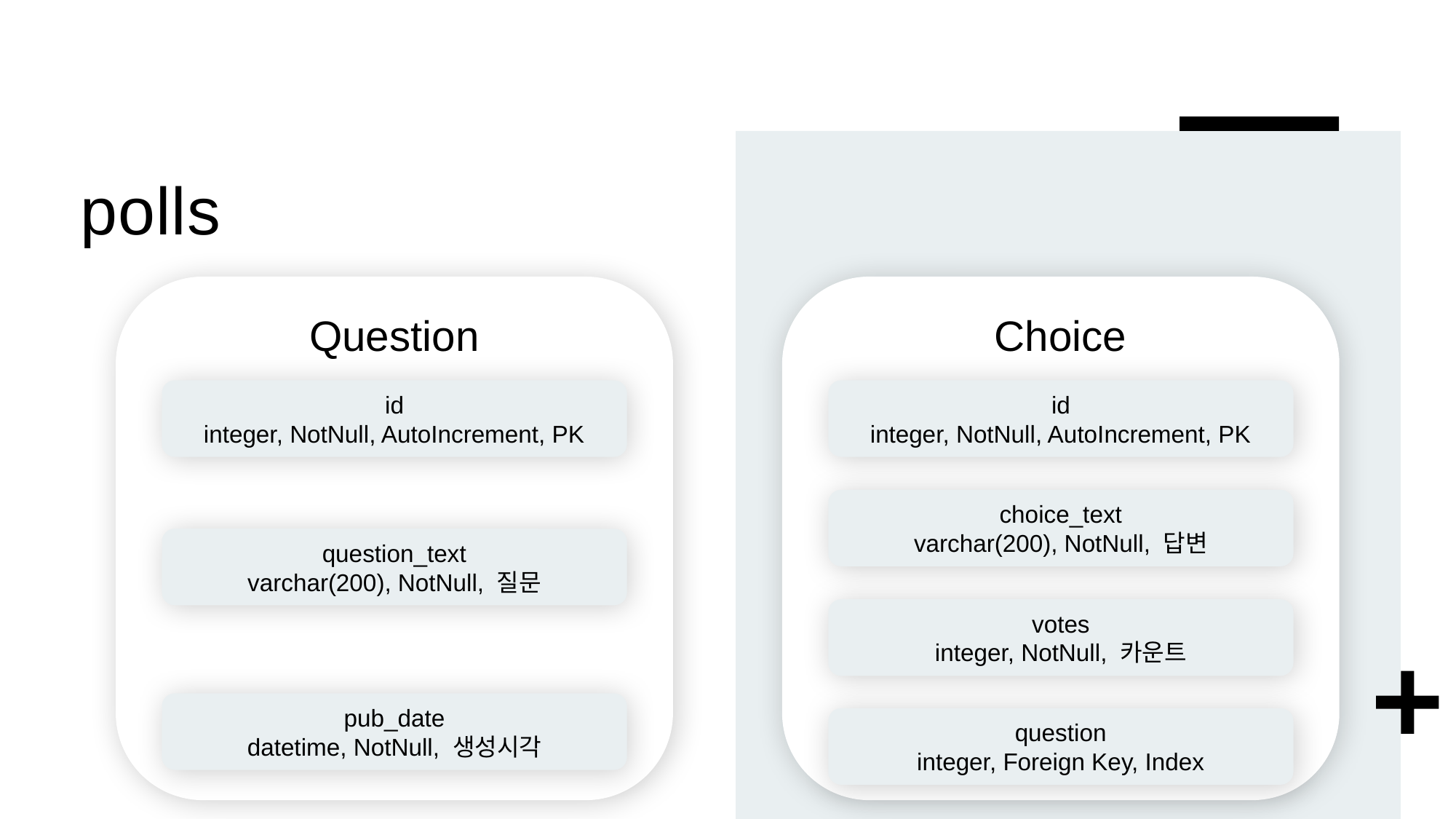

# polls
Question

Choice

id
integer, NotNull, AutoIncrement, PK
id
integer, NotNull, AutoIncrement, PK
choice_text
varchar(200), NotNull, 답변
question_text
varchar(200), NotNull, 질문
votes
integer, NotNull, 카운트
pub_date
datetime, NotNull, 생성시각
question
integer, Foreign Key, Index